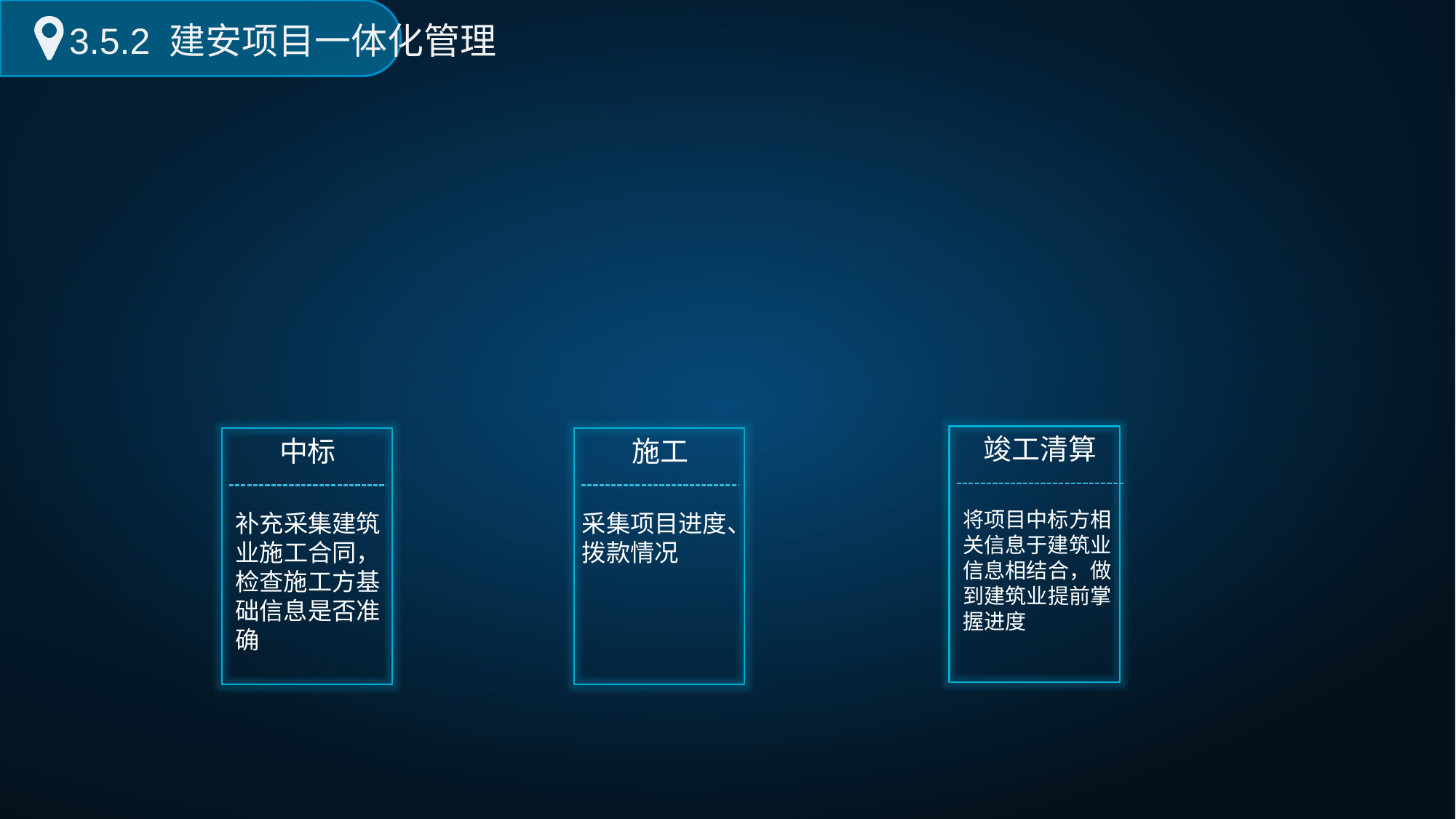

3.5.2 建安项目一体化管理

3

1

2

竣工清算
将项目中标方相关信息于建筑业信息相结合，做到建筑业提前掌握进度

中标
补充采集建筑业施工合同，检查施工方基础信息是否准确
施工
采集项目进度、拨款情况